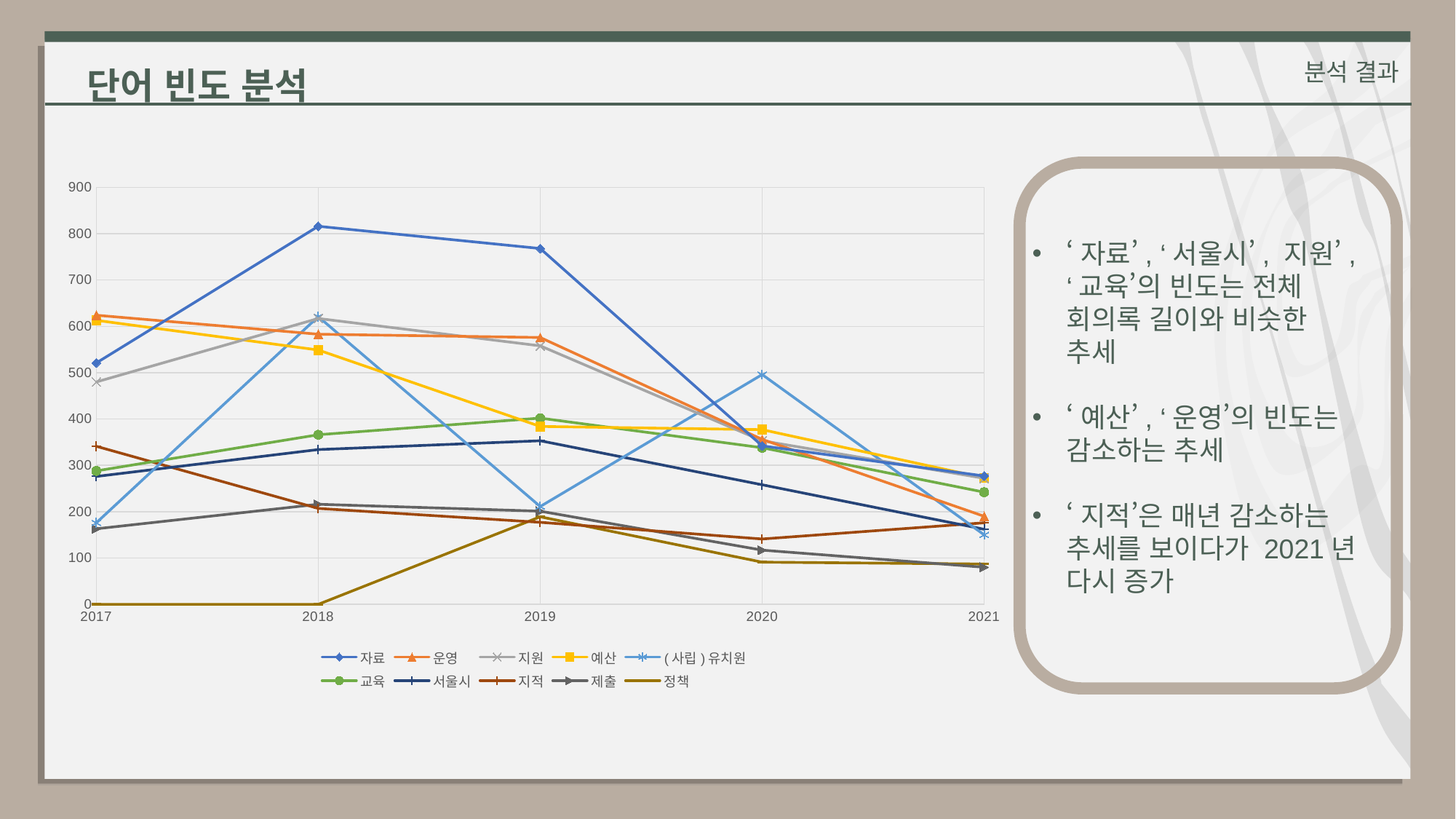

단어 빈도 분석
분석 결과

### Chart

| Category | 자료 | 운영 | 지원 | 예산 | (사립)유치원 | 교육 | 서울시 | 지적 | 제출 | 정책 |
|---|---|---|---|---|---|---|---|---|---|---|
‘자료’, ‘서울시’, 지원’, ‘교육’의 빈도는 전체 회의록 길이와 비슷한 추세

‘예산’, ‘운영’의 빈도는 감소하는 추세

‘지적’은 매년 감소하는 추세를 보이다가 2021년 다시 증가